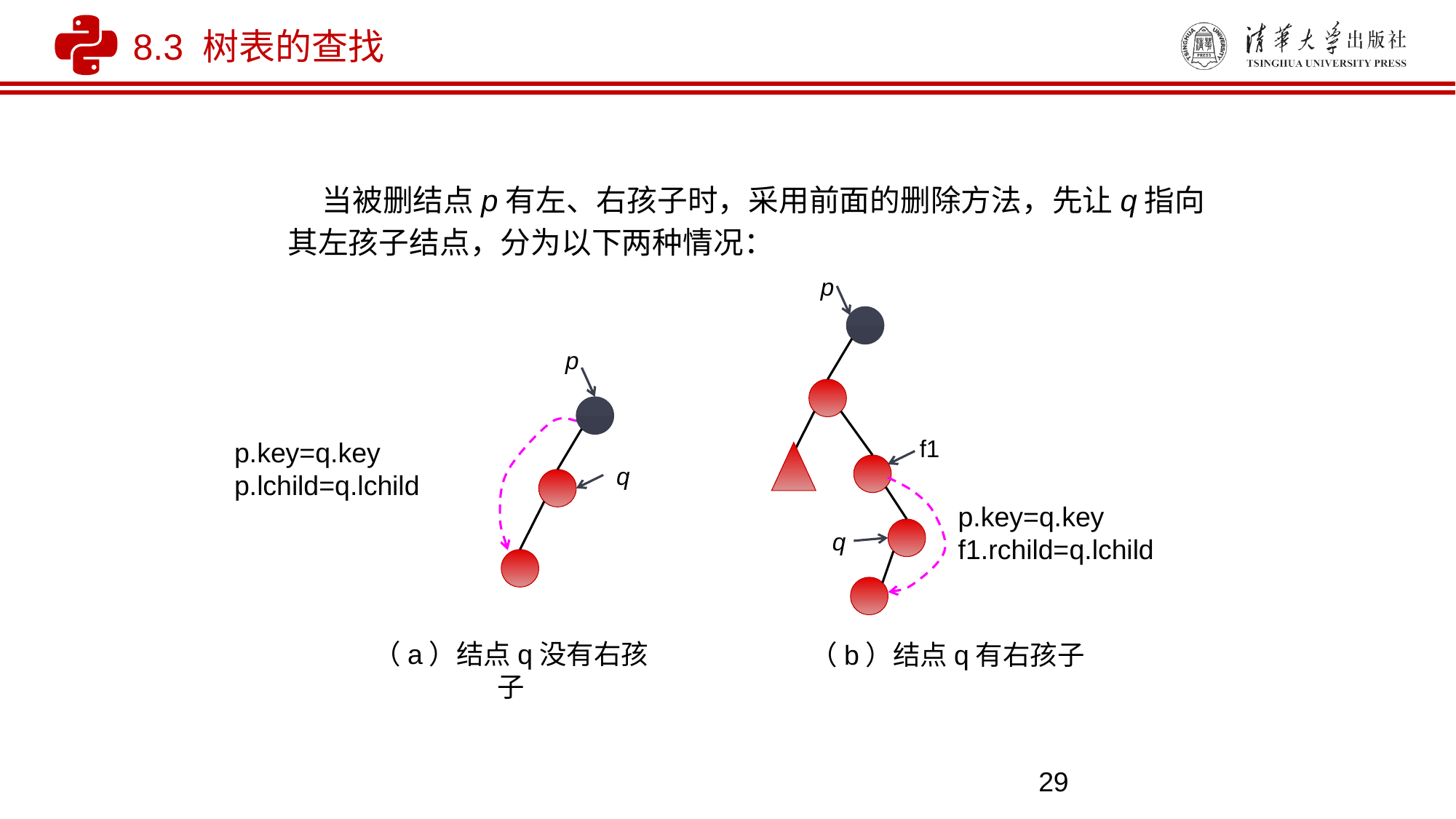

8.3 树表的查找

    当被删结点p有左、右孩子时，采用前面的删除方法，先让q指向其左孩子结点，分为以下两种情况：
p

f1

p.key=q.key
f1.rchild=q.lchild

q

（b）结点q有右孩子
p

p.key=q.key
p.lchild=q.lchild
q

（a）结点q没有右孩子
29